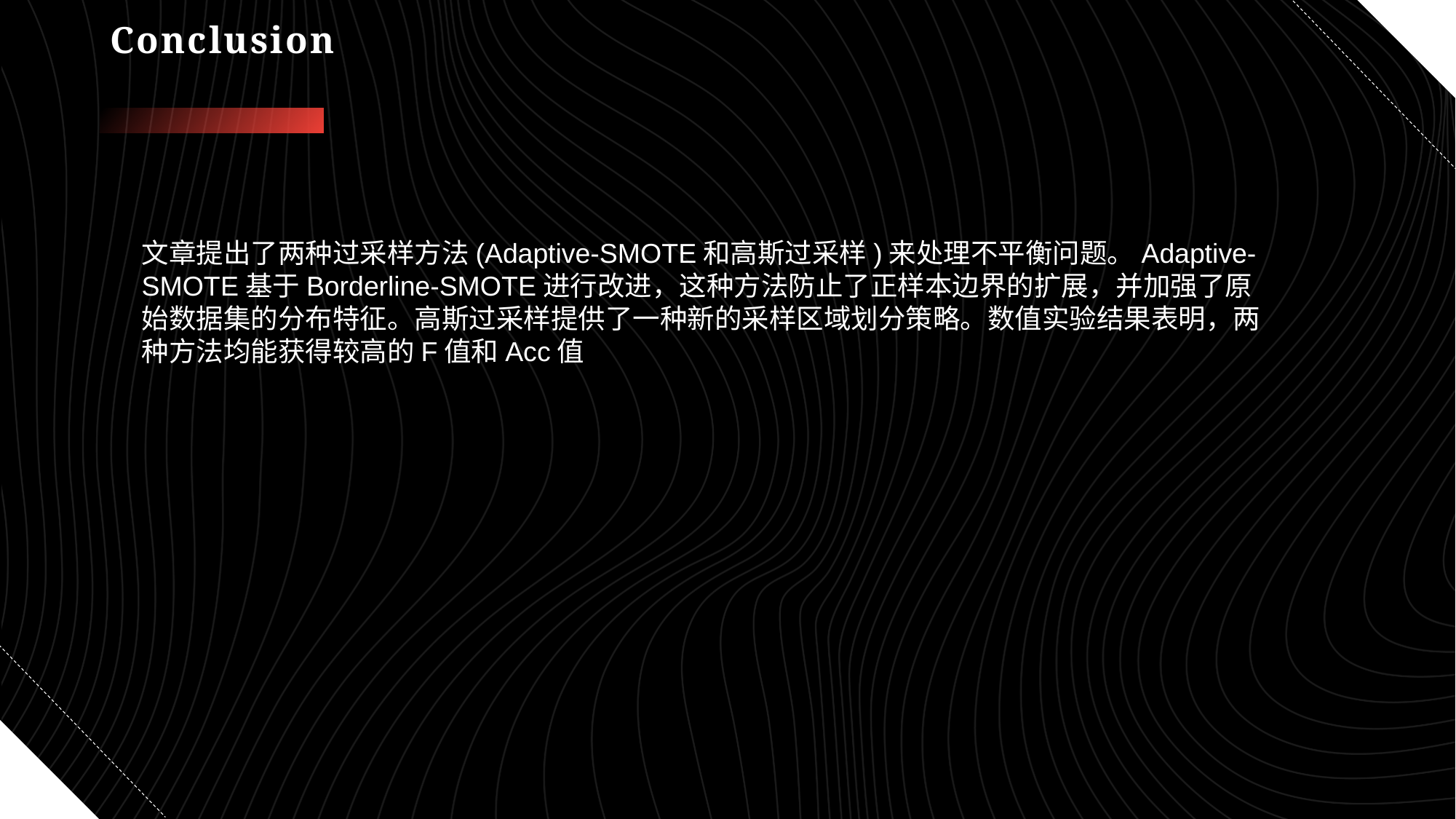

# Conclusion
文章提出了两种过采样方法(Adaptive-SMOTE和高斯过采样)来处理不平衡问题。Adaptive-SMOTE基于Borderline-SMOTE进行改进，这种方法防止了正样本边界的扩展，并加强了原始数据集的分布特征。高斯过采样提供了一种新的采样区域划分策略。数值实验结果表明，两种方法均能获得较高的F值和Acc值